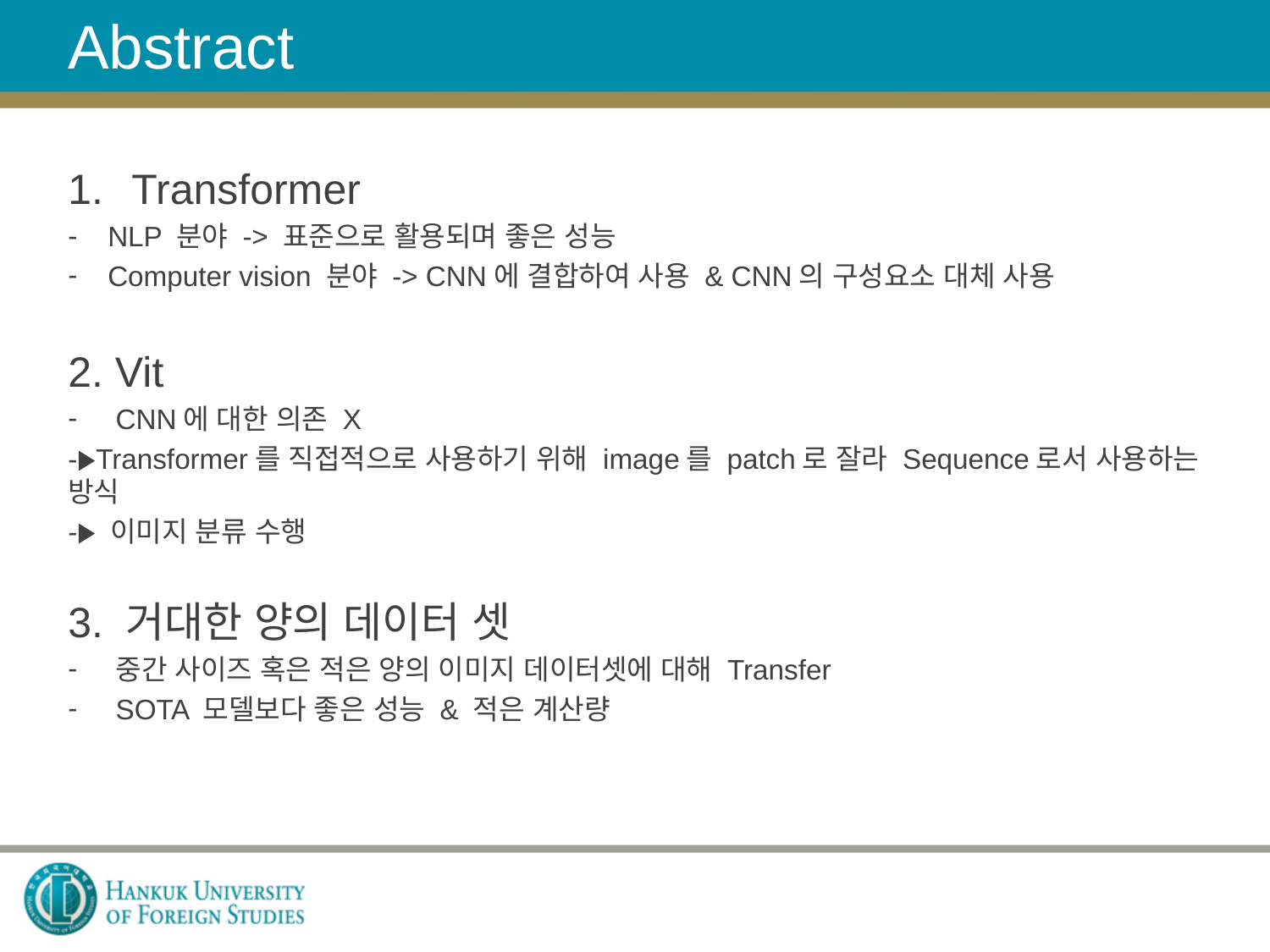

# Abstract
Transformer
NLP 분야 -> 표준으로 활용되며 좋은 성능
Computer vision 분야 -> CNN에 결합하여 사용 & CNN의 구성요소 대체 사용

2. Vit
CNN에 대한 의존 X
-▶Transformer를 직접적으로 사용하기 위해 image를 patch로 잘라 Sequence로서 사용하는 방식
-▶ 이미지 분류 수행

3. 거대한 양의 데이터 셋
중간 사이즈 혹은 적은 양의 이미지 데이터셋에 대해 Transfer
SOTA 모델보다 좋은 성능 & 적은 계산량